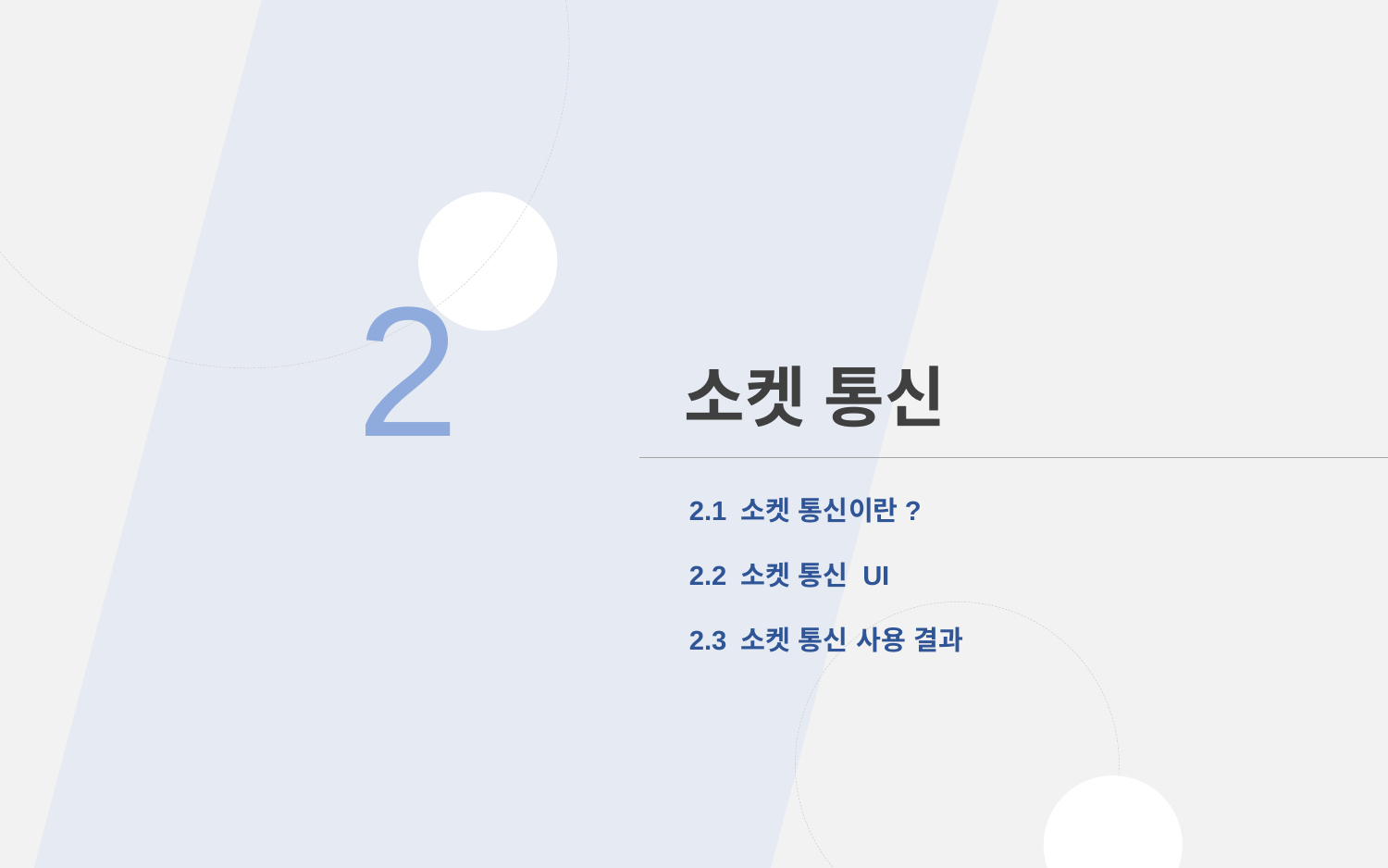

# 소켓 통신
2
2.1 소켓 통신이란?

2.2 소켓 통신 UI

2.3 소켓 통신 사용 결과